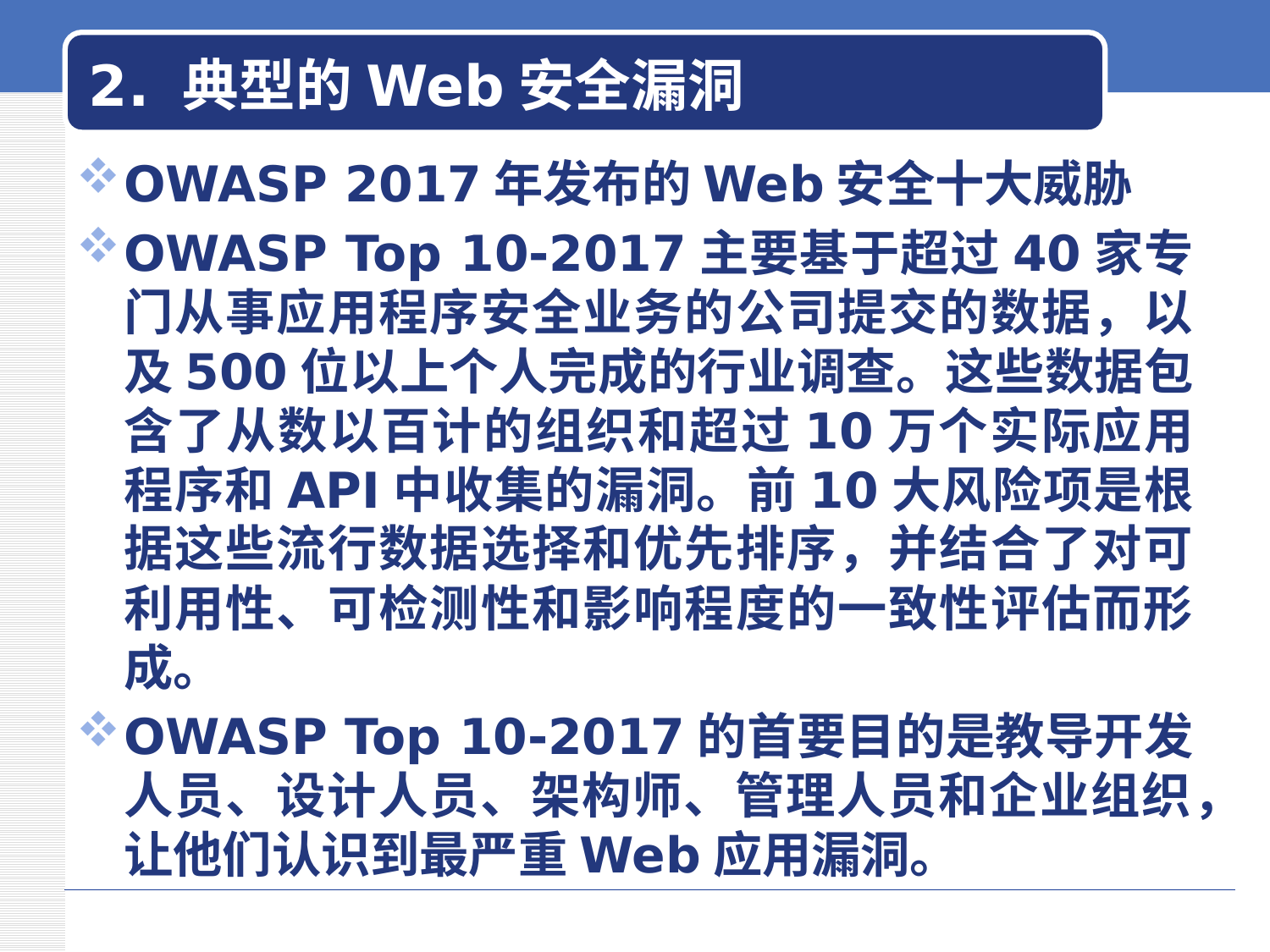

# 2. 典型的Web安全漏洞
OWASP 2017年发布的Web安全十大威胁
OWASP Top 10-2017主要基于超过40家专门从事应用程序安全业务的公司提交的数据，以及500位以上个人完成的行业调查。这些数据包含了从数以百计的组织和超过10万个实际应用程序和API中收集的漏洞。前10大风险项是根据这些流行数据选择和优先排序，并结合了对可利用性、可检测性和影响程度的一致性评估而形成。
OWASP Top 10-2017的首要目的是教导开发人员、设计人员、架构师、管理人员和企业组织，让他们认识到最严重Web应用漏洞。